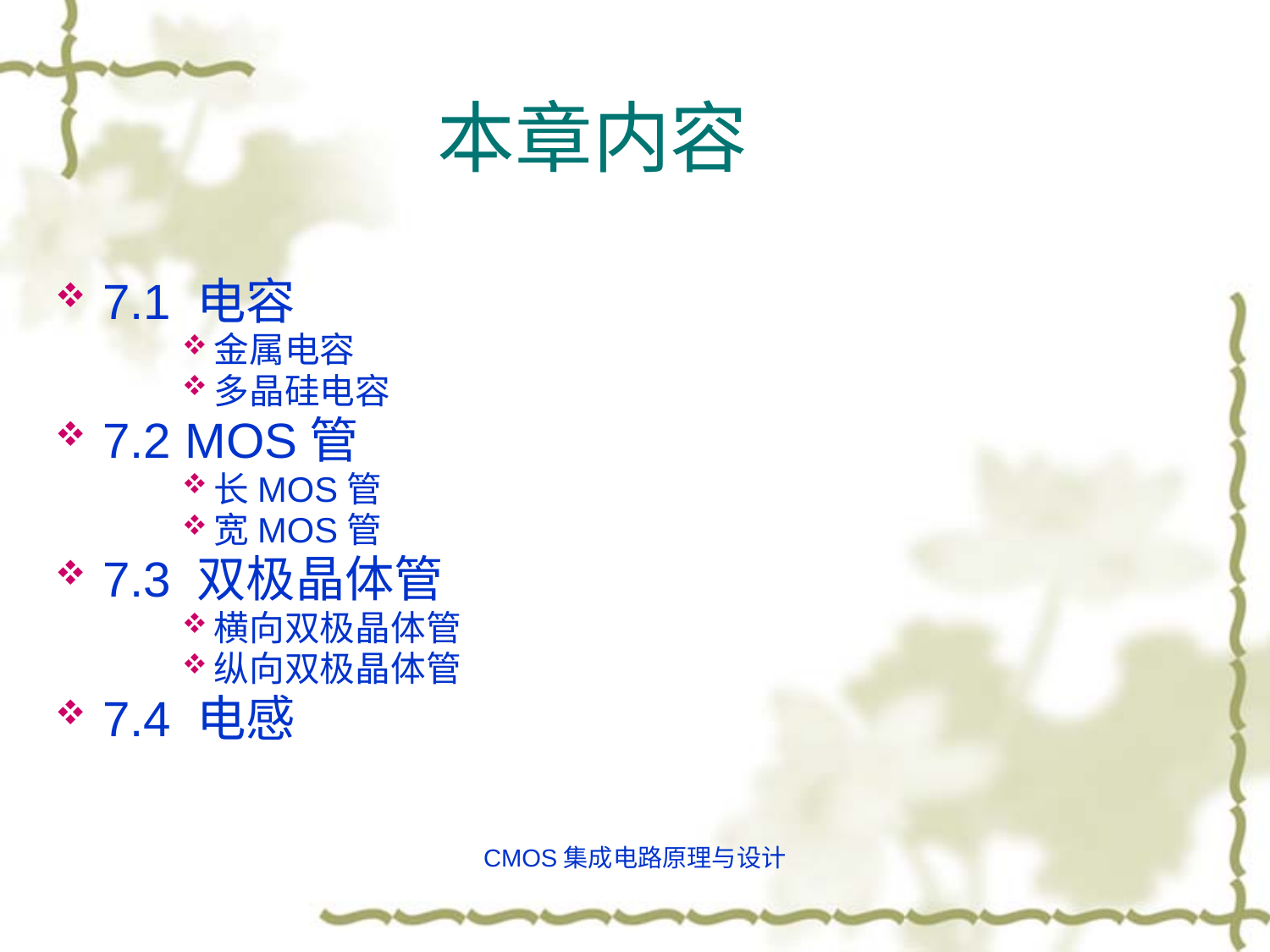

# 本章内容
7.1 电容
金属电容
多晶硅电容
7.2 MOS管
长MOS管
宽MOS管
7.3 双极晶体管
横向双极晶体管
纵向双极晶体管
7.4 电感

CMOS集成电路原理与设计
2